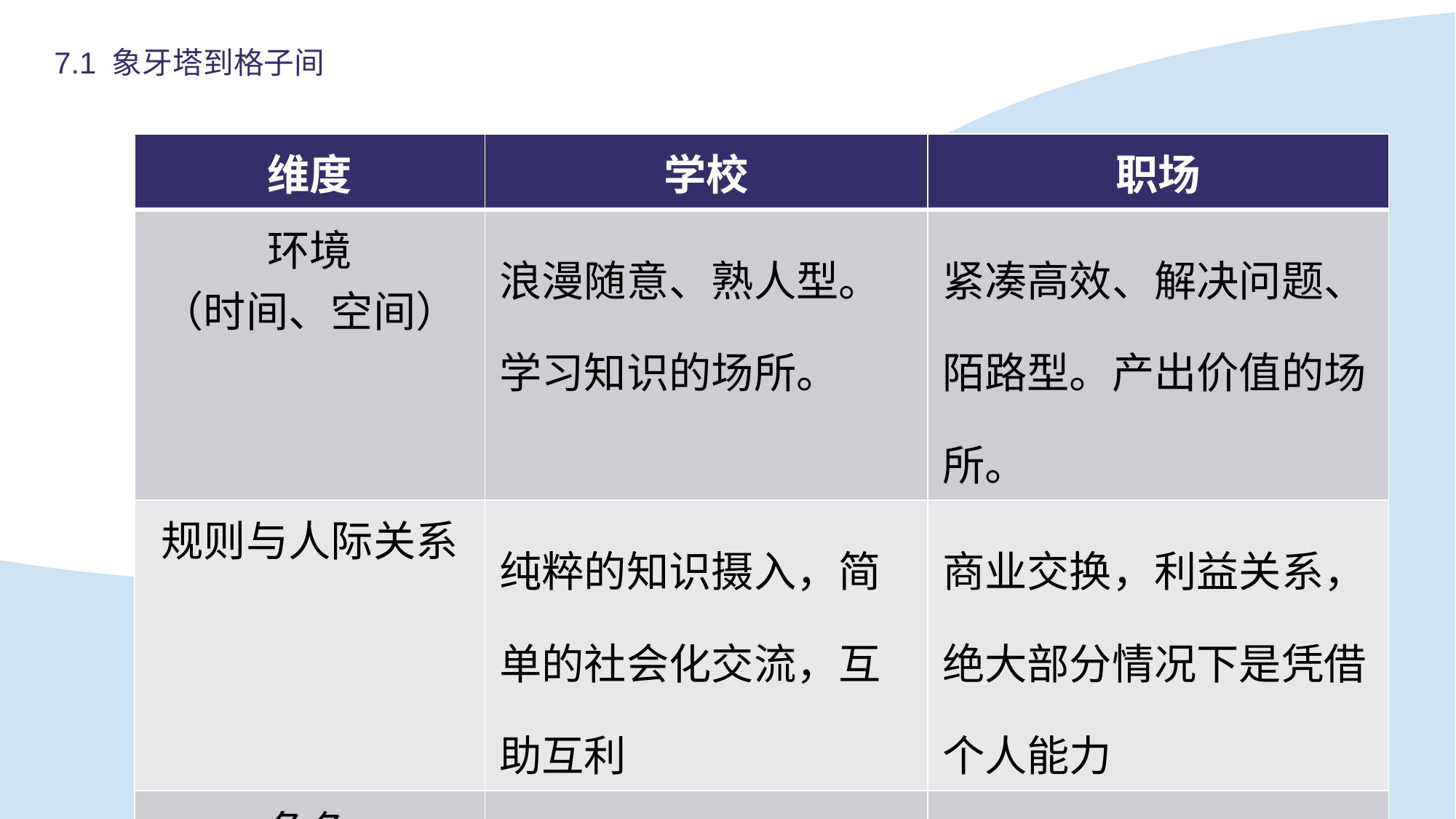

7.1 象牙塔到格子间
| 维度 | 学校 | 职场 |
| --- | --- | --- |
| 环境 （时间、空间） | 浪漫随意、熟人型。学习知识的场所。 | 紧凑高效、解决问题、陌路型。产出价值的场所。 |
| 规则与人际关系 | 纯粹的知识摄入，简单的社会化交流，互助互利 | 商业交换，利益关系，绝大部分情况下是凭借个人能力 |
| 角色 | 学生&老师 | 工作者（劳动力们） |